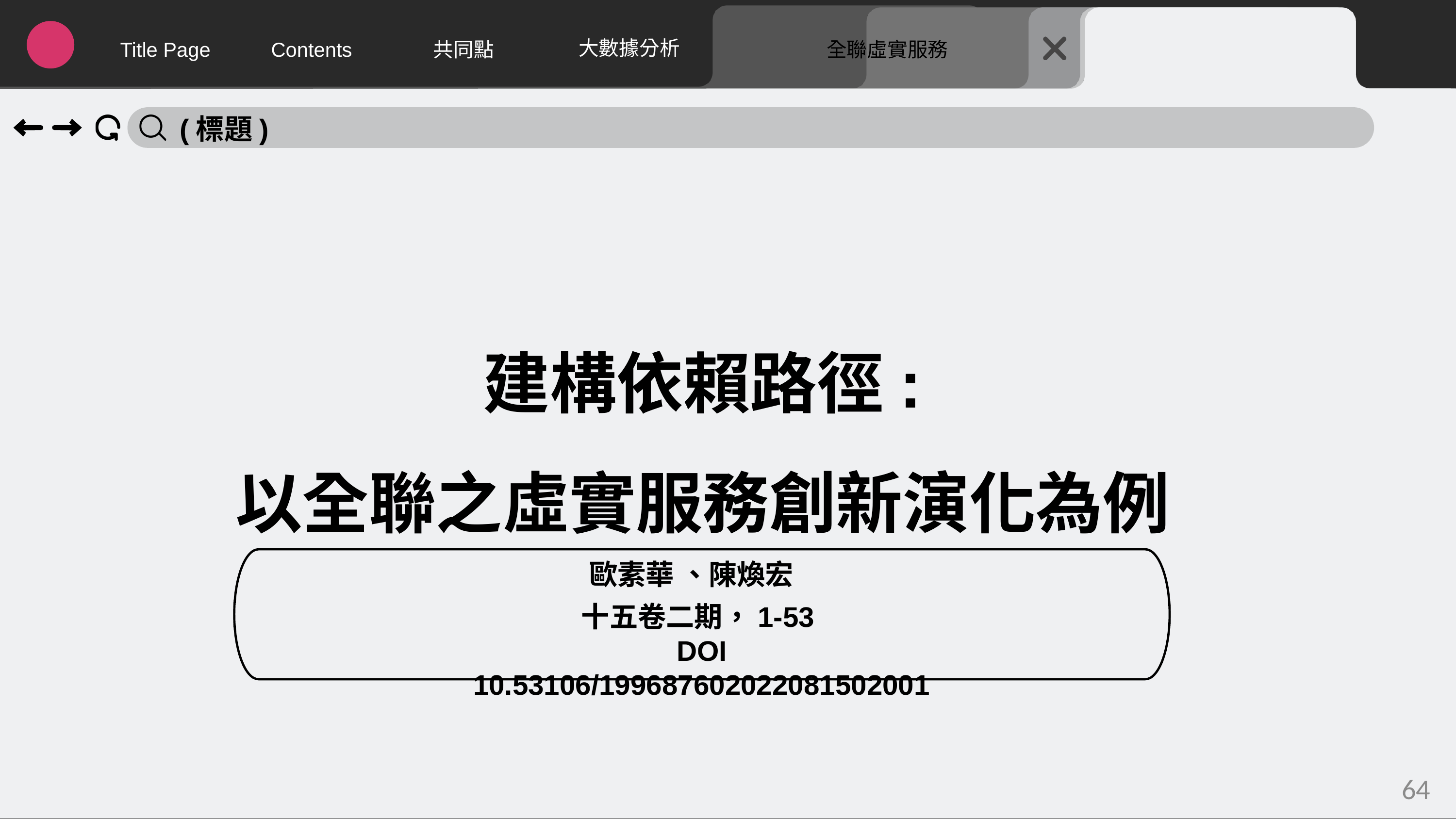

大數據分析
Title Page
Contents
共同點
全聯虛實服務

(標題)

建構依賴路徑:
以全聯之虛實服務創新演化為例

歐素華 、陳煥宏
十五卷二期，1-53
DOI 10.53106/199687602022081502001
64